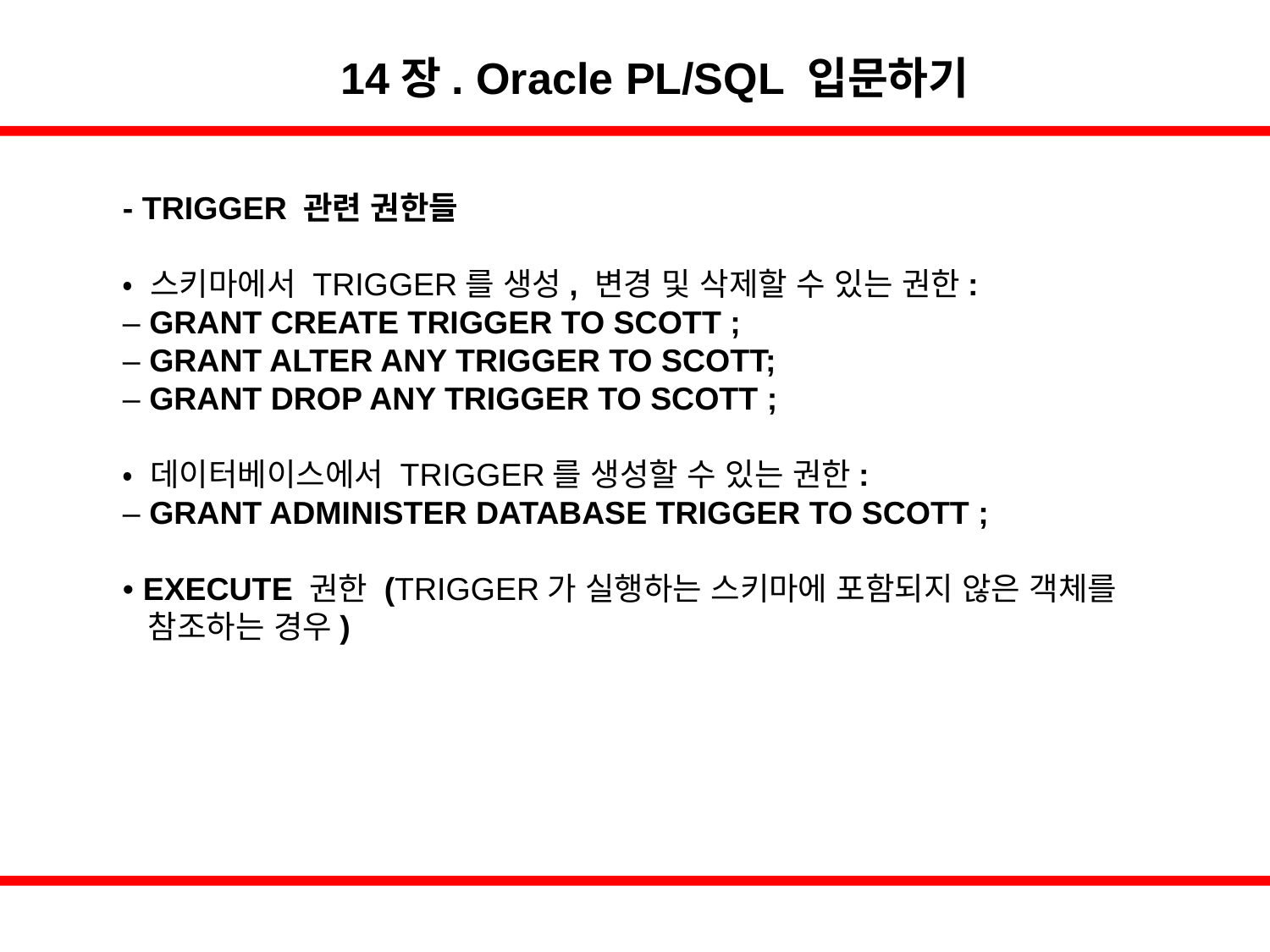

14장. Oracle PL/SQL 입문하기

- TRIGGER 관련 권한들

• 스키마에서 TRIGGER를 생성, 변경 및 삭제할 수 있는 권한:
– GRANT CREATE TRIGGER TO SCOTT ;
– GRANT ALTER ANY TRIGGER TO SCOTT;
– GRANT DROP ANY TRIGGER TO SCOTT ;

• 데이터베이스에서 TRIGGER를 생성할 수 있는 권한:
– GRANT ADMINISTER DATABASE TRIGGER TO SCOTT ;

• EXECUTE 권한 (TRIGGER가 실행하는 스키마에 포함되지 않은 객체를
  참조하는 경우)